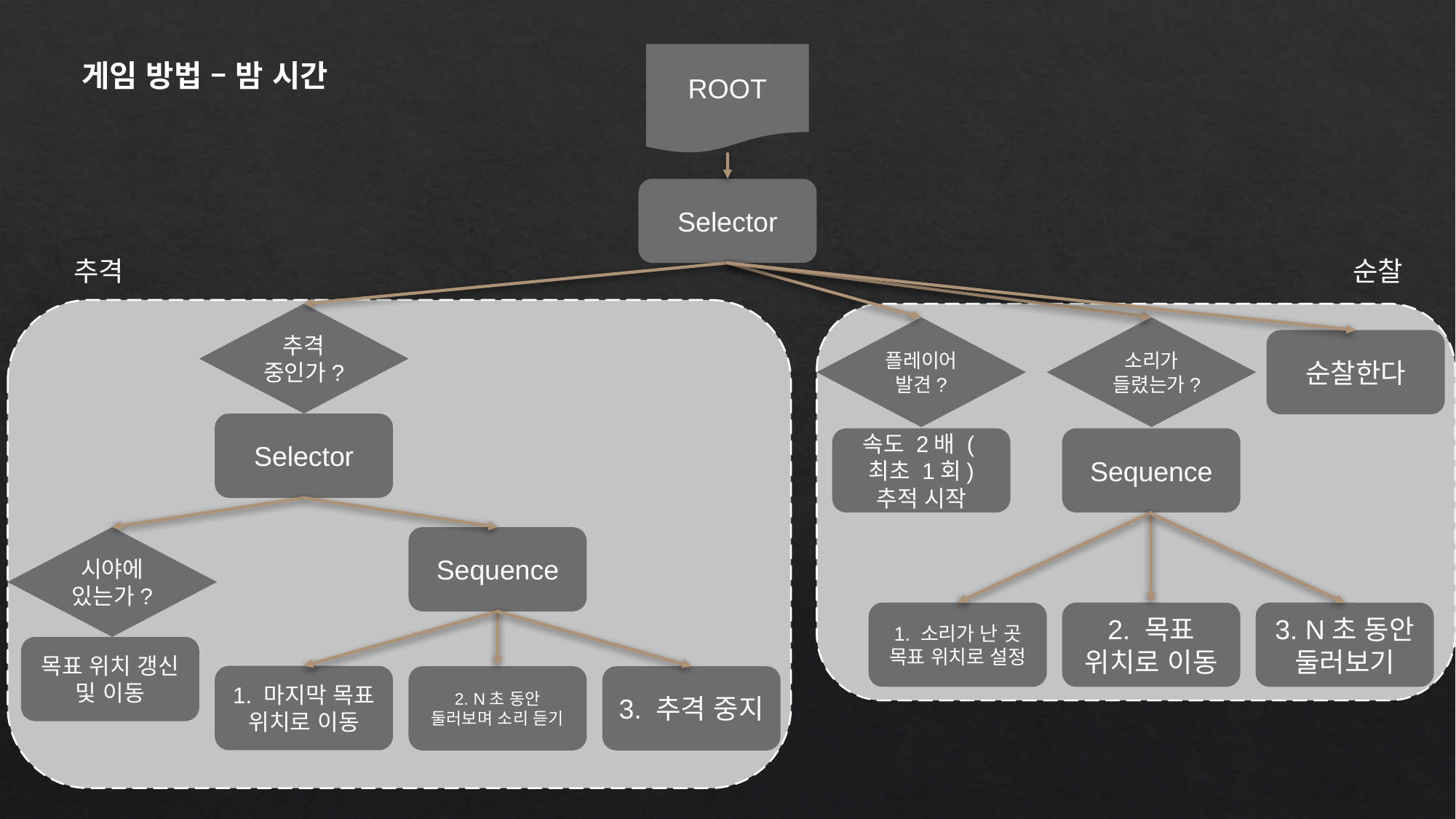

ROOT
게임 방법 – 밤 시간
Selector
추격
순찰

추격 중인가?

플레이어 발견?
소리가 들렸는가?
순찰한다
Selector
속도 2배 (최초 1회) 추적 시작
Sequence
시야에 있는가?
Sequence
3. N초 동안 둘러보기
1. 소리가 난 곳 목표 위치로 설정
2. 목표 위치로 이동
목표 위치 갱신 및 이동
1. 마지막 목표 위치로 이동
2. N초 동안 둘러보며 소리 듣기
3. 추격 중지